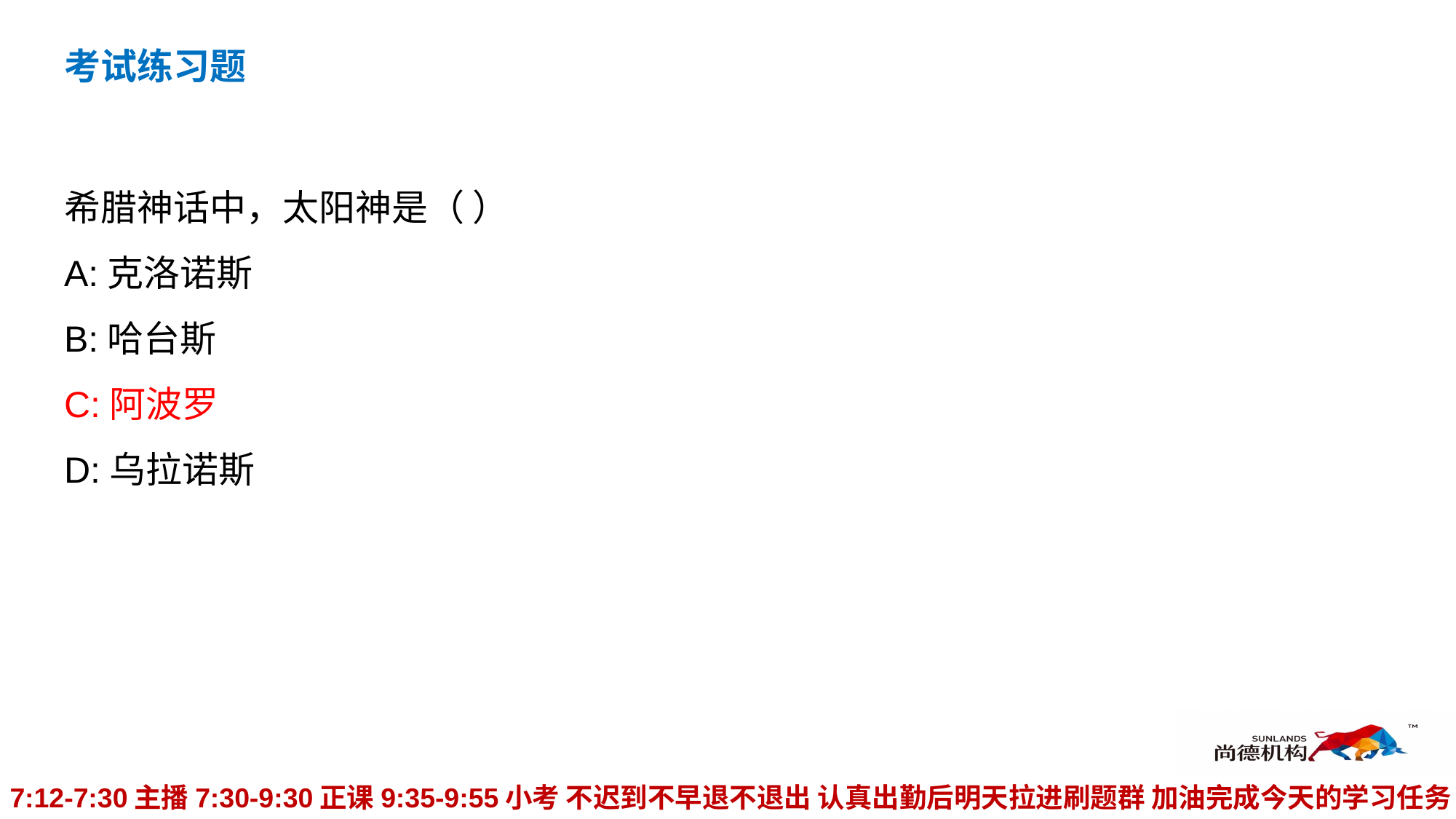

考试练习题
希腊神话中，太阳神是（ ） 
A:克洛诺斯
B:哈台斯
C:阿波罗
D:乌拉诺斯